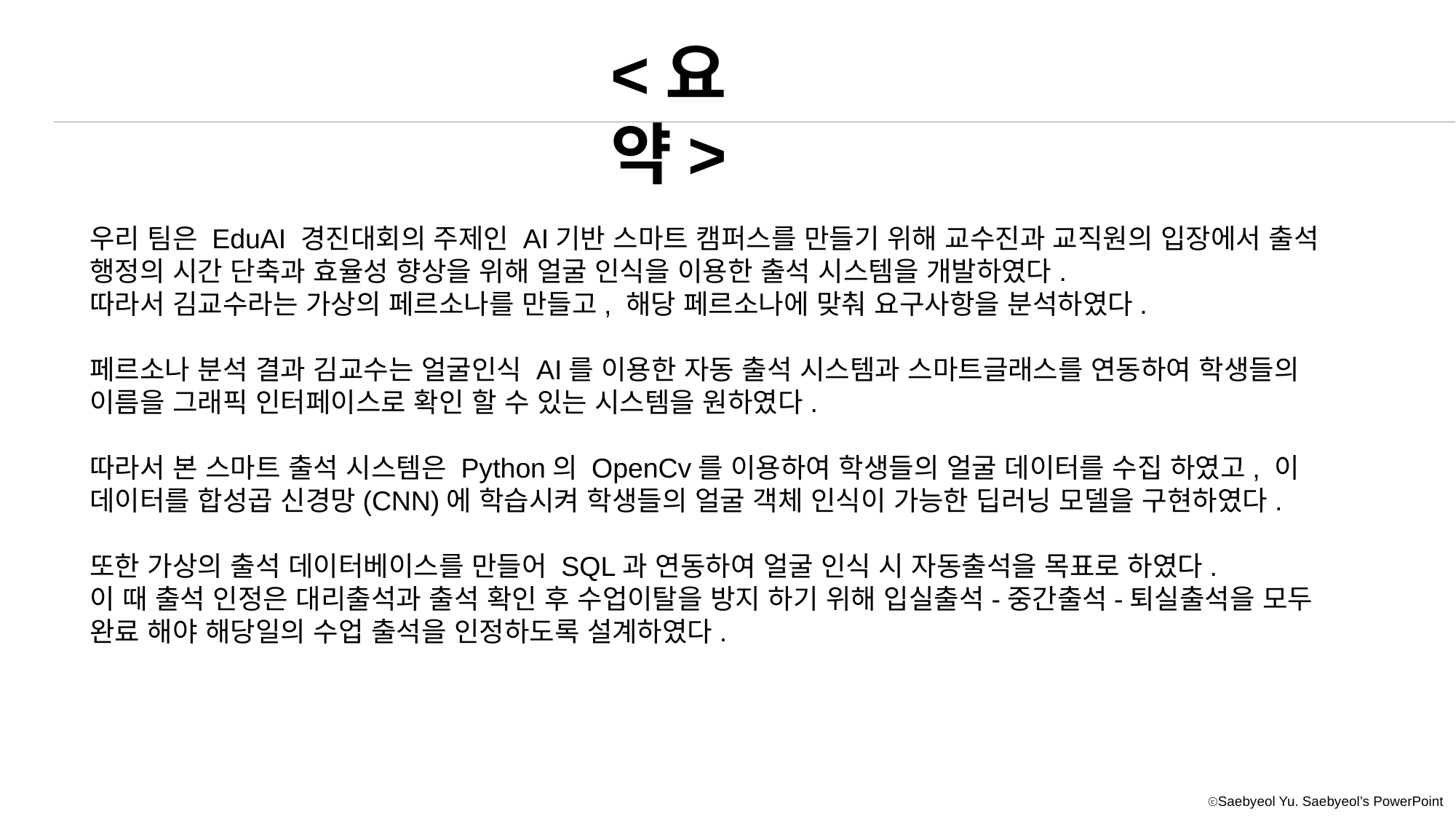

<요 약>
우리 팀은 EduAI 경진대회의 주제인 AI기반 스마트 캠퍼스를 만들기 위해 교수진과 교직원의 입장에서 출석 행정의 시간 단축과 효율성 향상을 위해 얼굴 인식을 이용한 출석 시스템을 개발하였다.
따라서 김교수라는 가상의 페르소나를 만들고, 해당 페르소나에 맞춰 요구사항을 분석하였다.

페르소나 분석 결과 김교수는 얼굴인식 AI를 이용한 자동 출석 시스템과 스마트글래스를 연동하여 학생들의 이름을 그래픽 인터페이스로 확인 할 수 있는 시스템을 원하였다.

따라서 본 스마트 출석 시스템은 Python의 OpenCv를 이용하여 학생들의 얼굴 데이터를 수집 하였고, 이 데이터를 합성곱 신경망(CNN)에 학습시켜 학생들의 얼굴 객체 인식이 가능한 딥러닝 모델을 구현하였다.

또한 가상의 출석 데이터베이스를 만들어 SQL과 연동하여 얼굴 인식 시 자동출석을 목표로 하였다.
이 때 출석 인정은 대리출석과 출석 확인 후 수업이탈을 방지 하기 위해 입실출석-중간출석-퇴실출석을 모두 완료 해야 해당일의 수업 출석을 인정하도록 설계하였다.